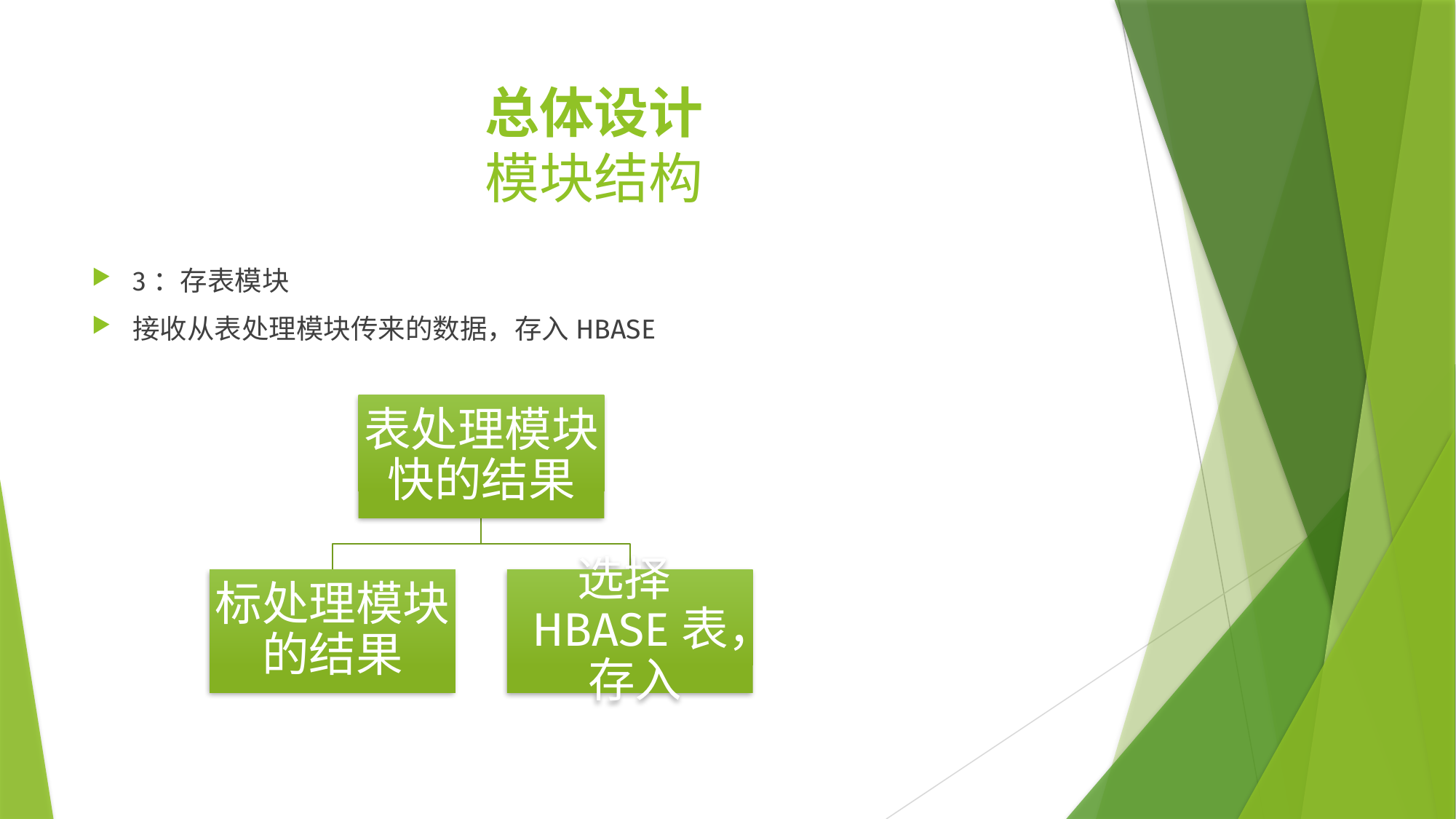

# 总体设计 模块结构
3：存表模块
接收从表处理模块传来的数据，存入HBASE

表处理模块快的结果
标处理模块的结果
选择HBASE表， 存入